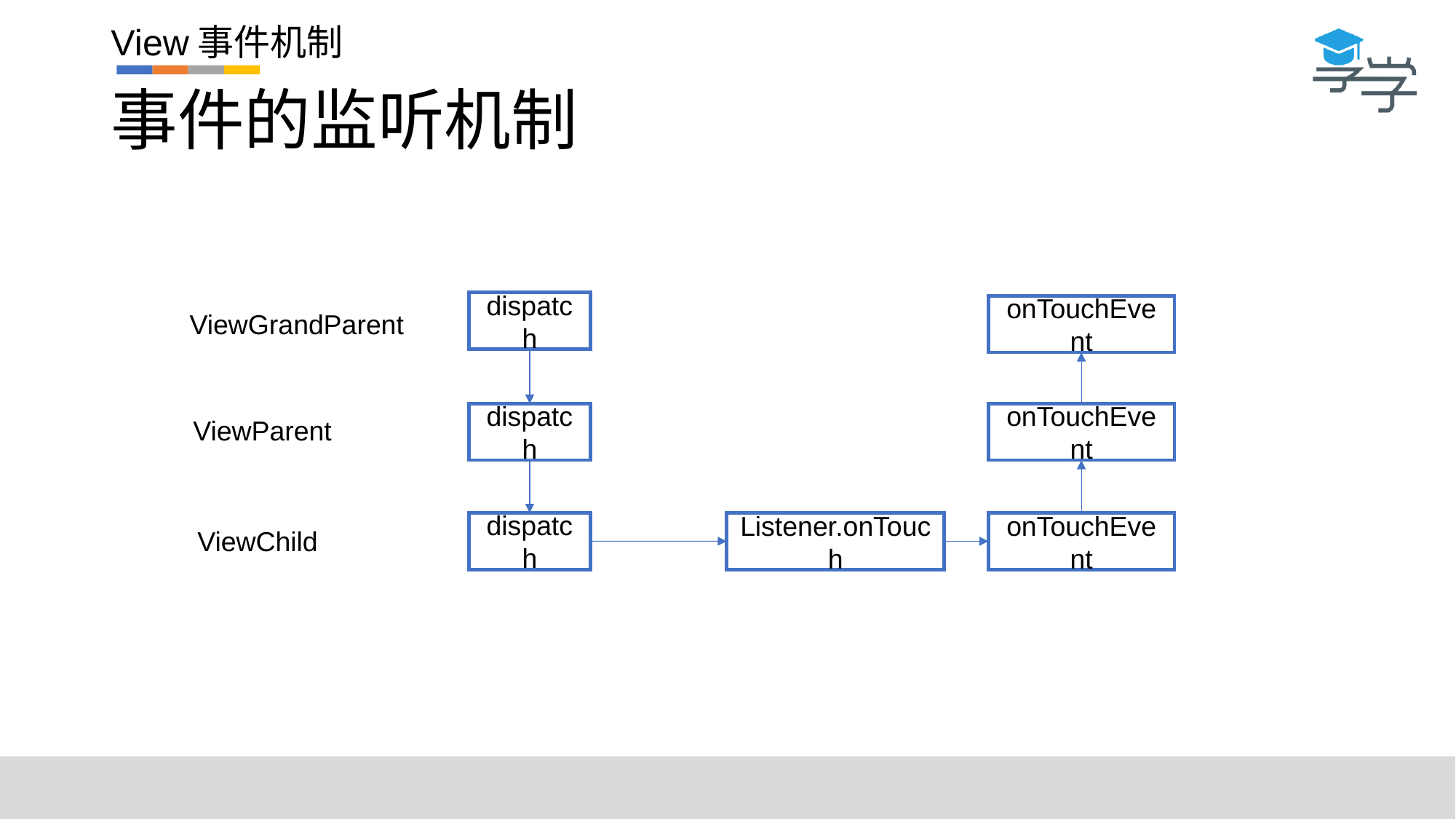

# 事件的监听机制
View事件机制

dispatch
onTouchEvent
ViewGrandParent
dispatch
onTouchEvent
ViewParent
dispatch
Listener.onTouch
onTouchEvent
ViewChild